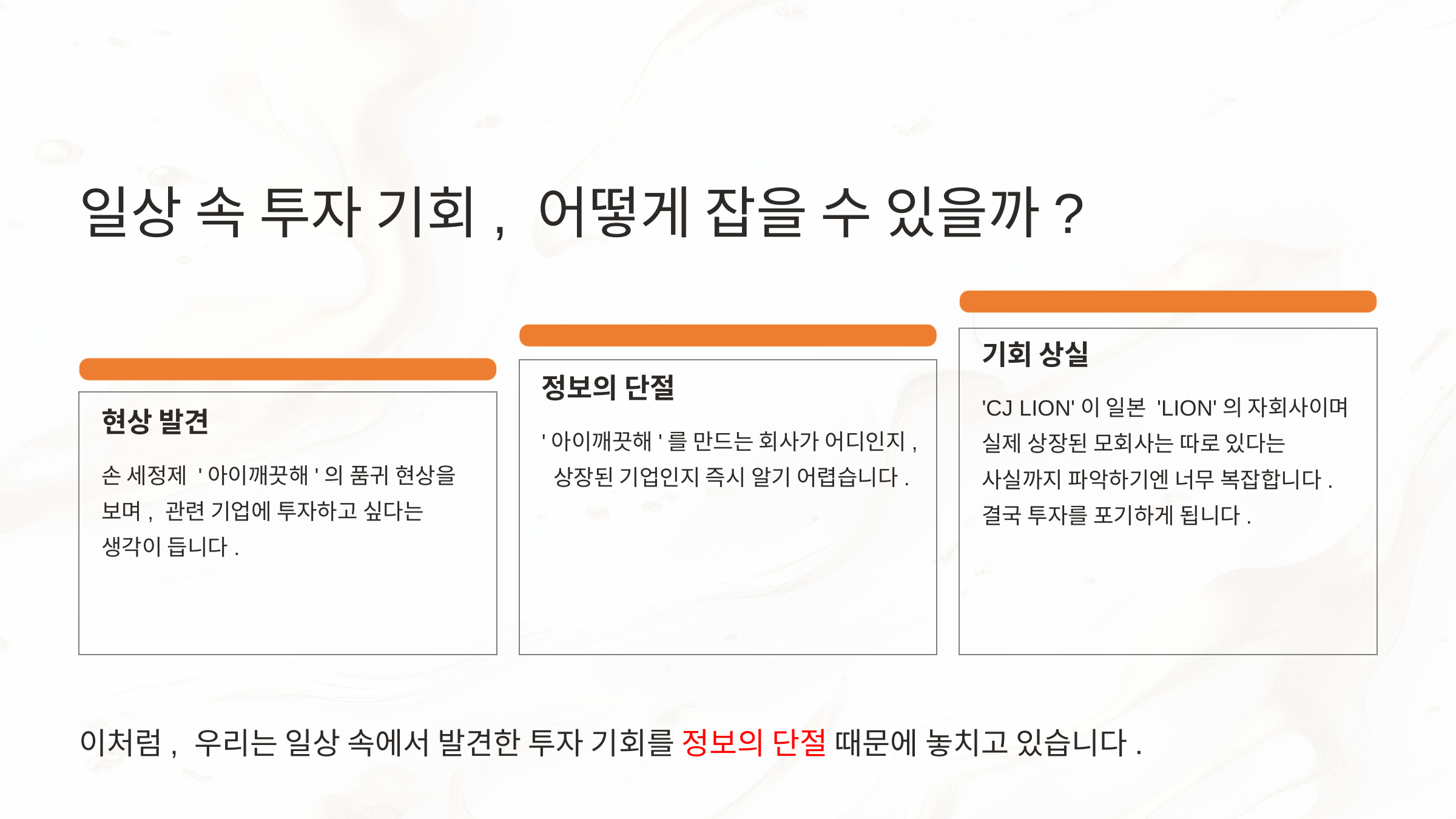

일상 속 투자 기회, 어떻게 잡을 수 있을까?

기회 상실

정보의 단절
'CJ LION'이 일본 'LION'의 자회사이며 실제 상장된 모회사는 따로 있다는 사실까지 파악하기엔 너무 복잡합니다. 결국 투자를 포기하게 됩니다.

현상 발견
'아이깨끗해'를 만드는 회사가 어디인지, 상장된 기업인지 즉시 알기 어렵습니다.
손 세정제 '아이깨끗해'의 품귀 현상을 보며, 관련 기업에 투자하고 싶다는 생각이 듭니다.
이처럼, 우리는 일상 속에서 발견한 투자 기회를 정보의 단절 때문에 놓치고 있습니다.